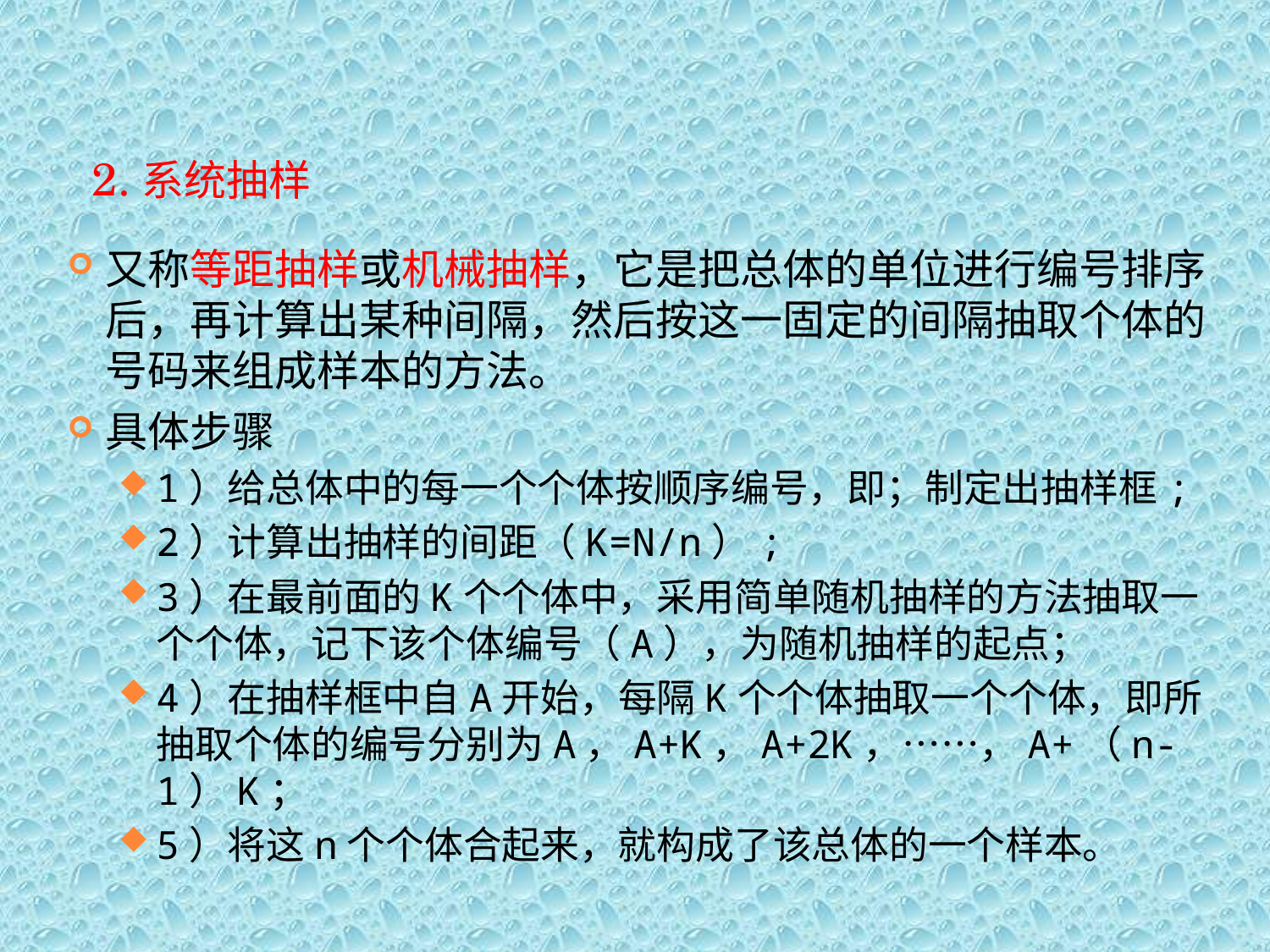

# 2.系统抽样
又称等距抽样或机械抽样，它是把总体的单位进行编号排序后，再计算出某种间隔，然后按这一固定的间隔抽取个体的号码来组成样本的方法。
具体步骤
1）给总体中的每一个个体按顺序编号，即；制定出抽样框;
2）计算出抽样的间距（K=N/n）;
3）在最前面的K个个体中，采用简单随机抽样的方法抽取一个个体，记下该个体编号（A），为随机抽样的起点；
4）在抽样框中自A开始，每隔K个个体抽取一个个体，即所抽取个体的编号分别为A，A+K，A+2K，……，A+（n-1）K；
5）将这n个个体合起来，就构成了该总体的一个样本。